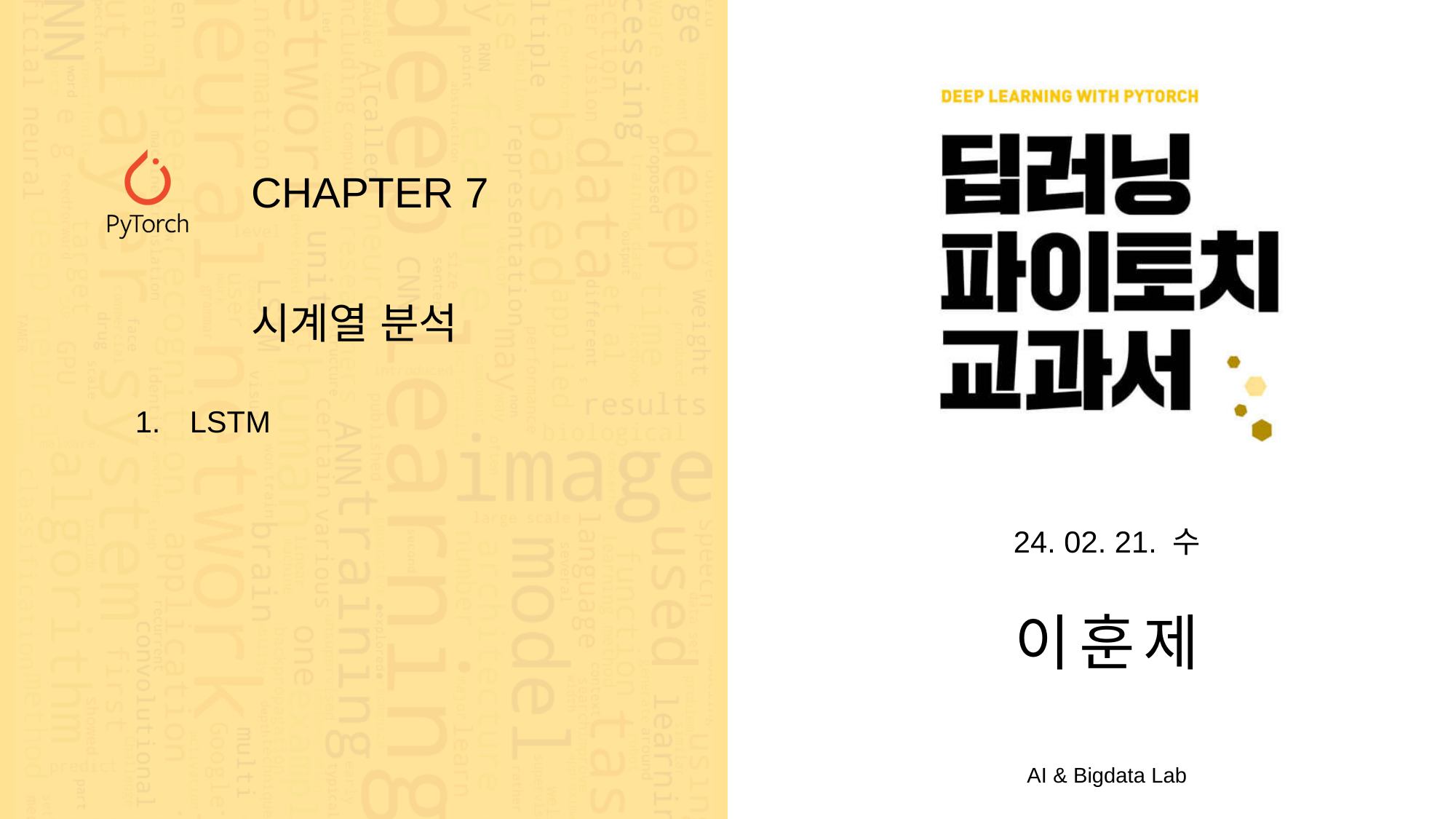

CHAPTER 7
시계열 분석
LSTM
24. 02. 21. 수
이훈제